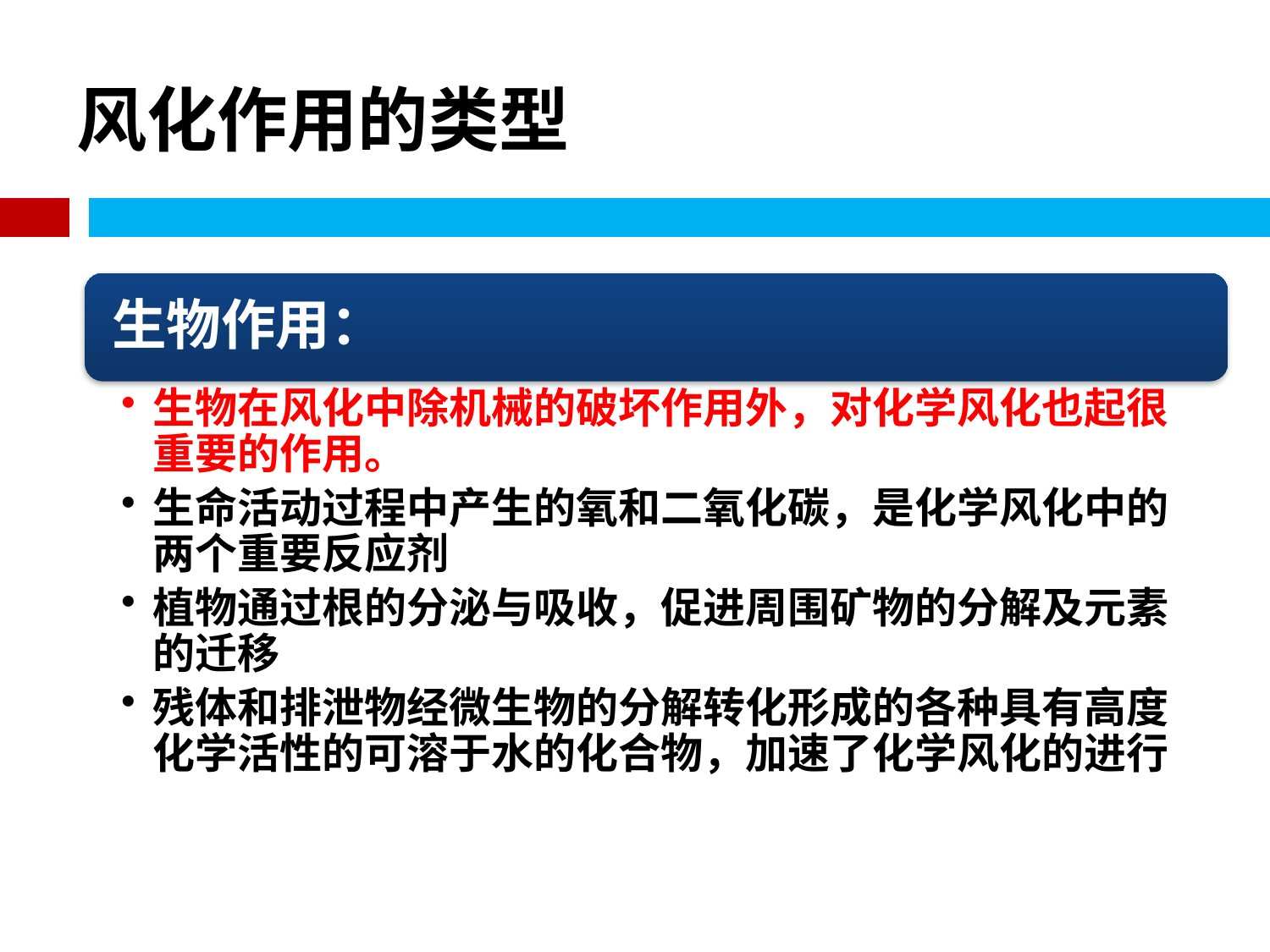

# 风化作用的类型
生物作用：
生物在风化中除机械的破坏作用外，对化学风化也起很重要的作用。
生命活动过程中产生的氧和二氧化碳，是化学风化中的两个重要反应剂
植物通过根的分泌与吸收，促进周围矿物的分解及元素的迁移
残体和排泄物经微生物的分解转化形成的各种具有高度化学活性的可溶于水的化合物，加速了化学风化的进行